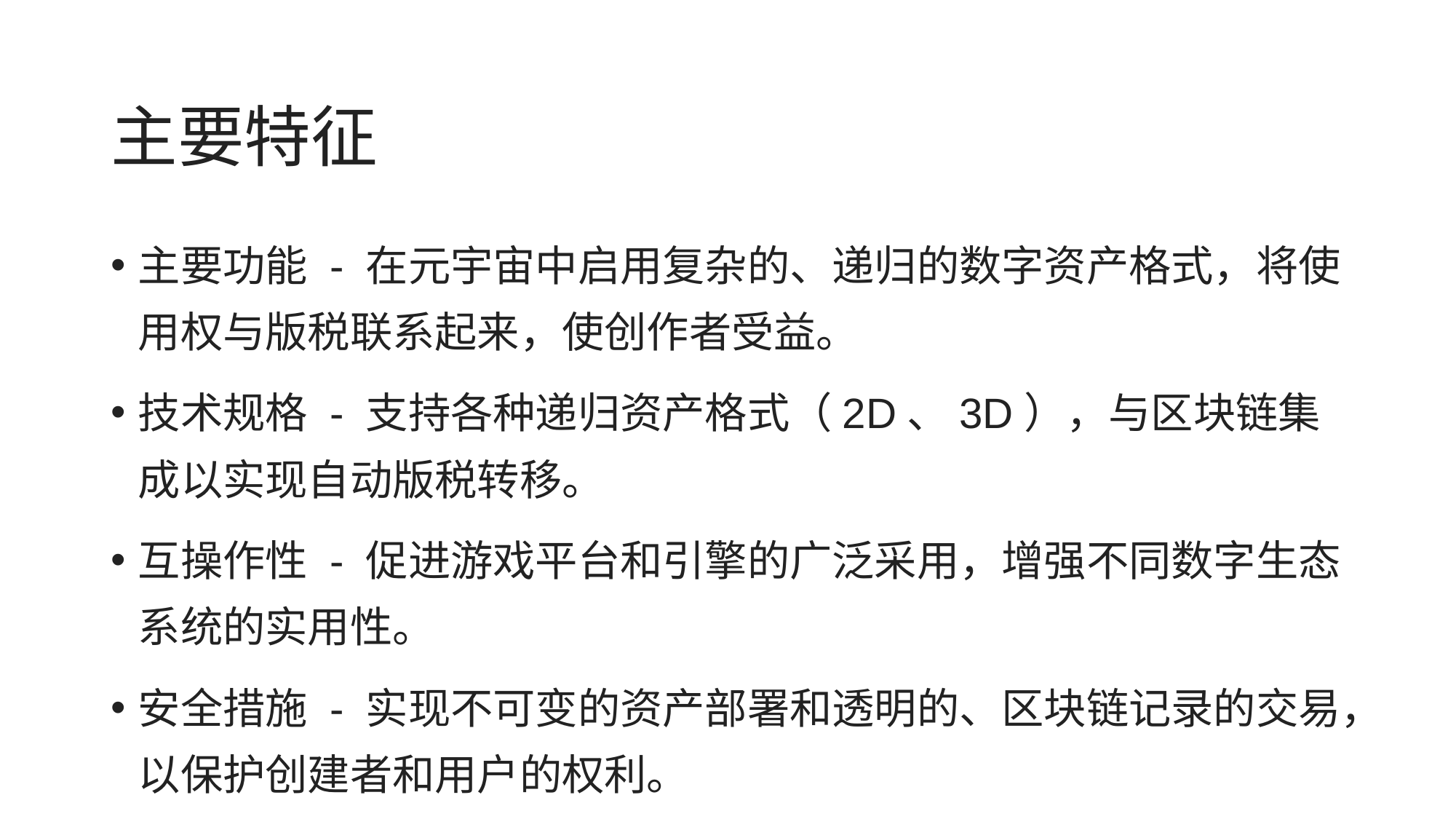

# 主要特征
主要功能 - 在元宇宙中启用复杂的、递归的数字资产格式，将使用权与版税联系起来，使创作者受益。
技术规格 - 支持各种递归资产格式（2D、3D），与区块链集成以实现自动版税转移。
互操作性 - 促进游戏平台和引擎的广泛采用，增强不同数字生态系统的实用性。
安全措施 - 实现不可变的资产部署和透明的、区块链记录的交易，以保护创建者和用户的权利。